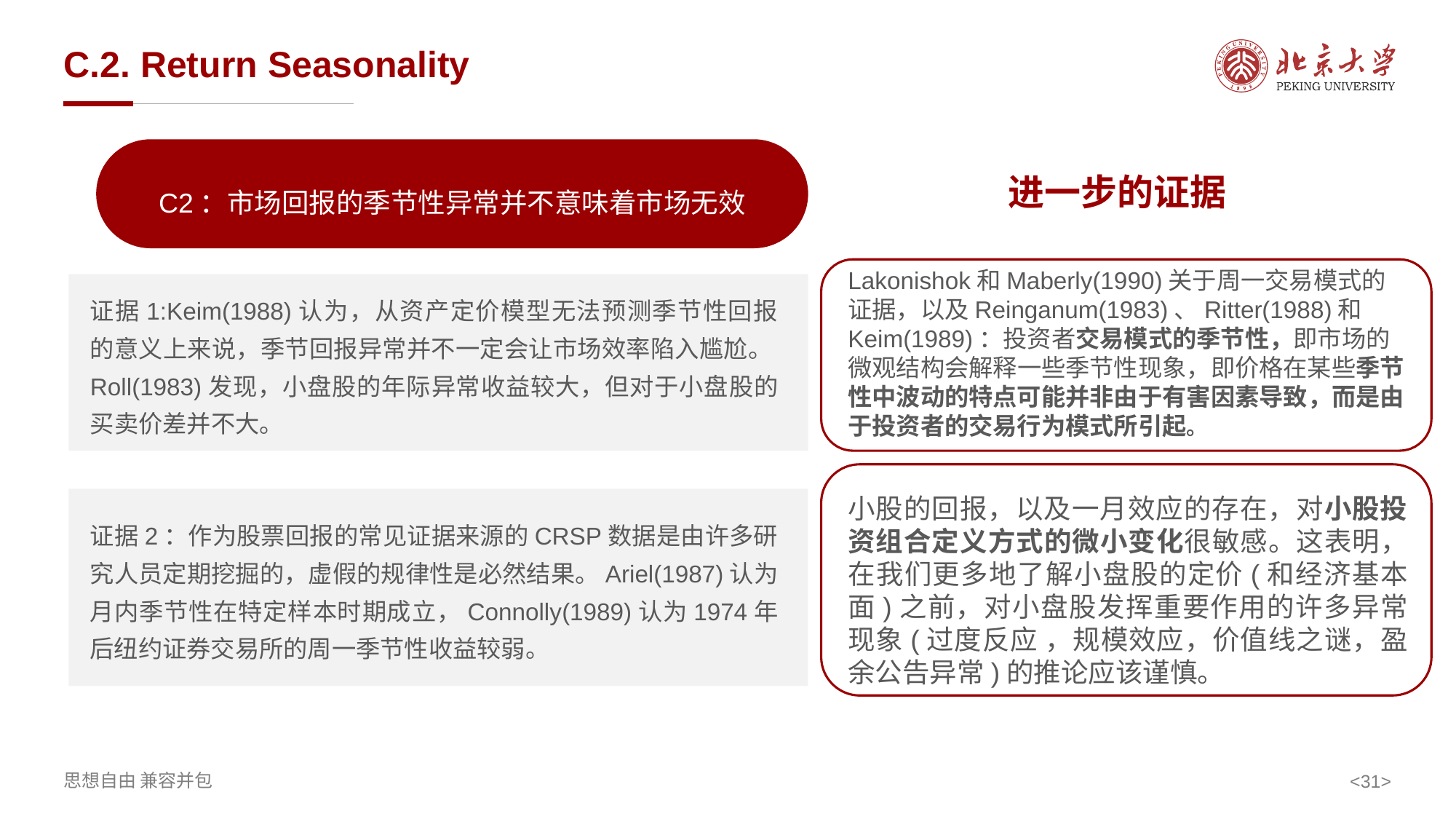

# C.2. Return Seasonality
C2：市场回报的季节性异常并不意味着市场无效
进一步的证据

Lakonishok和Maberly(1990)关于周一交易模式的证据，以及Reinganum(1983)、Ritter(1988)和Keim(1989)：投资者交易模式的季节性，即市场的微观结构会解释一些季节性现象，即价格在某些季节性中波动的特点可能并非由于有害因素导致，而是由于投资者的交易行为模式所引起。
证据1:Keim(1988)认为，从资产定价模型无法预测季节性回报的意义上来说，季节回报异常并不一定会让市场效率陷入尴尬。Roll(1983)发现，小盘股的年际异常收益较大，但对于小盘股的买卖价差并不大。

小股的回报，以及一月效应的存在，对小股投资组合定义方式的微小变化很敏感。这表明，在我们更多地了解小盘股的定价(和经济基本面)之前，对小盘股发挥重要作用的许多异常现象(过度反应 ，规模效应，价值线之谜，盈余公告异常)的推论应该谨慎。

证据2：作为股票回报的常见证据来源的CRSP数据是由许多研究人员定期挖掘的，虚假的规律性是必然结果。Ariel(1987)认为月内季节性在特定样本时期成立，Connolly(1989)认为1974年后纽约证券交易所的周一季节性收益较弱。
<31>